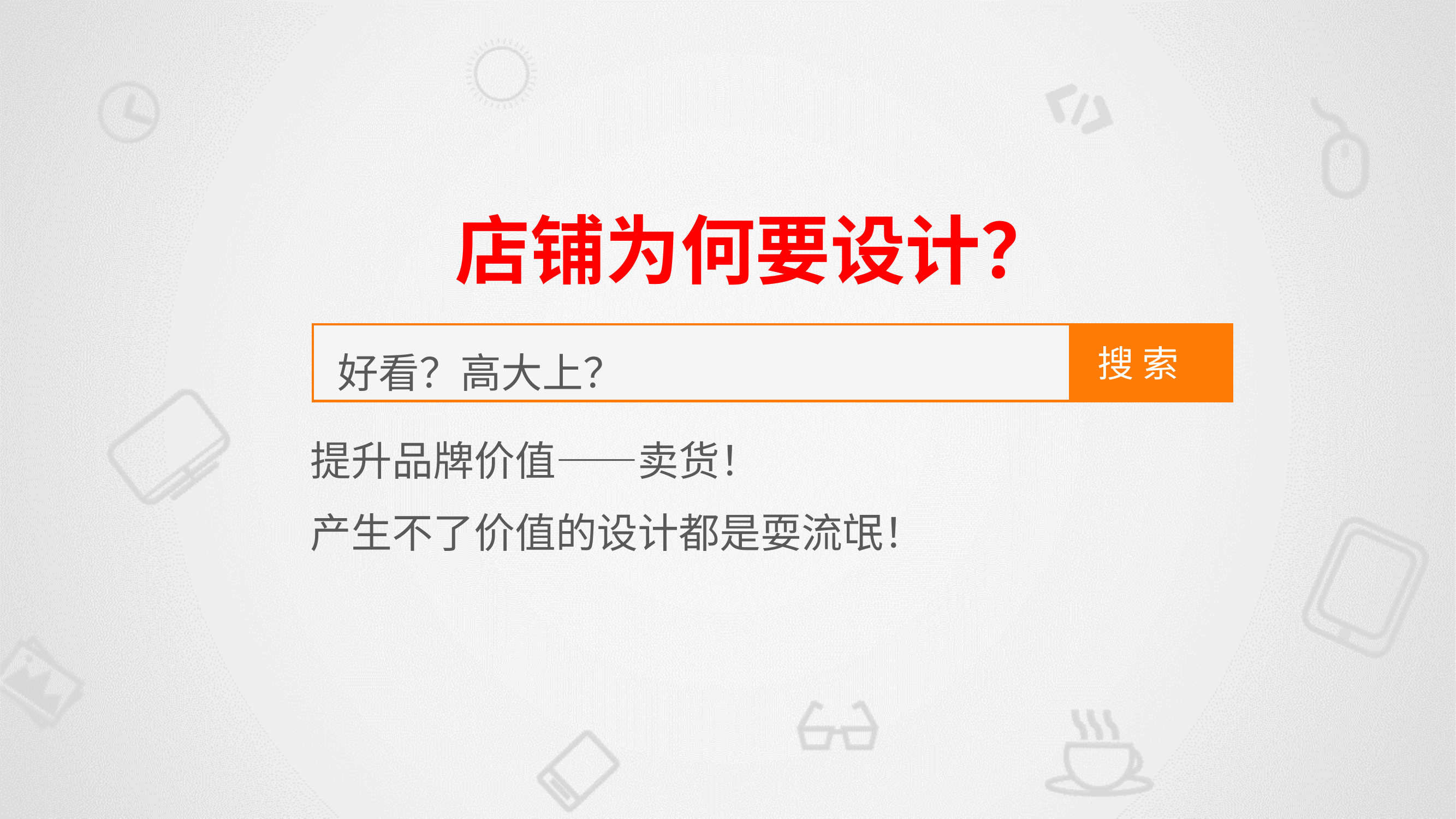

店铺为何要设计？

好看？高大上？
搜 索
提升品牌价值——卖货！
产生不了价值的设计都是耍流氓！